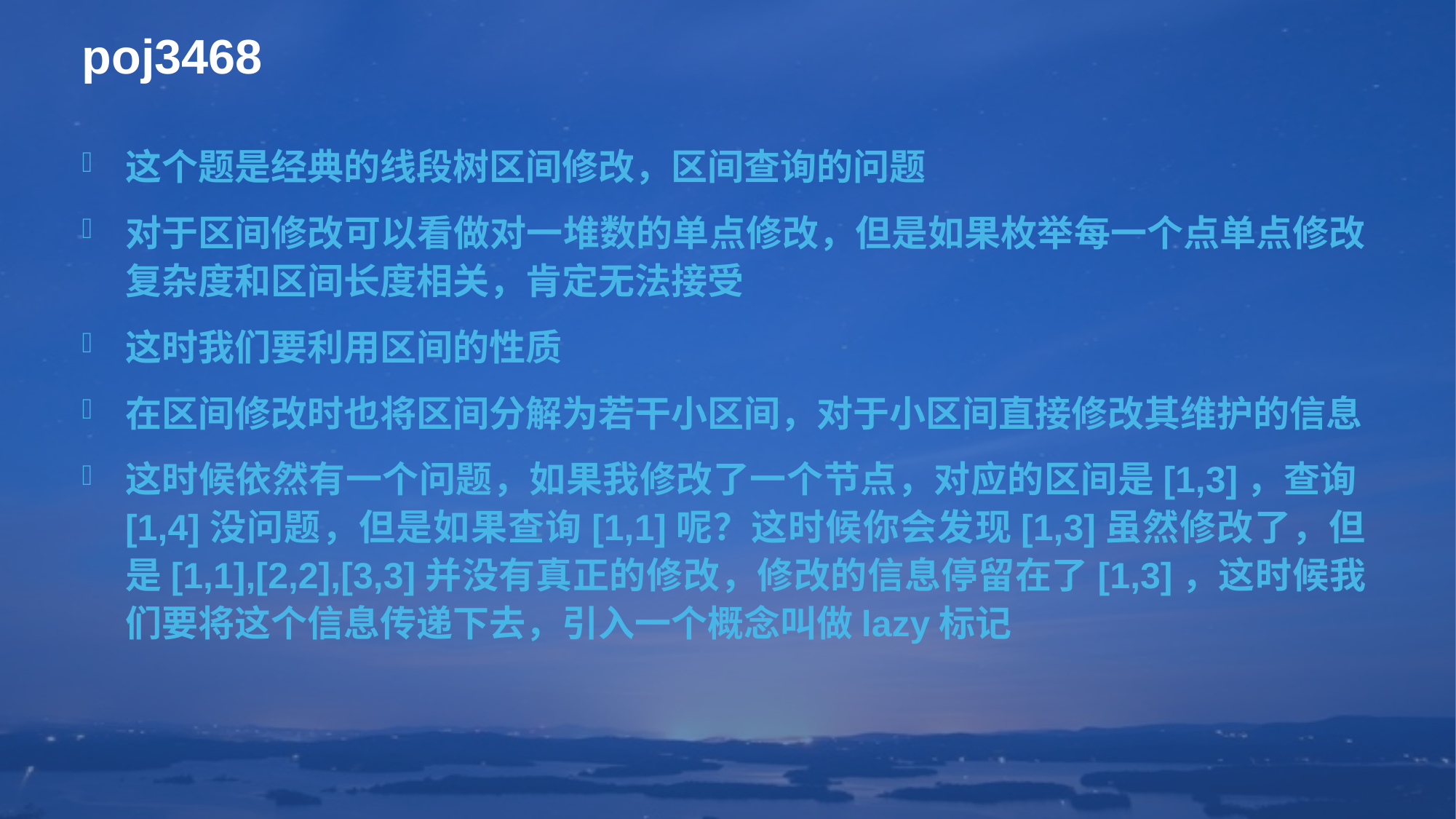

# poj3468
这个题是经典的线段树区间修改，区间查询的问题
对于区间修改可以看做对一堆数的单点修改，但是如果枚举每一个点单点修改复杂度和区间长度相关，肯定无法接受
这时我们要利用区间的性质
在区间修改时也将区间分解为若干小区间，对于小区间直接修改其维护的信息
这时候依然有一个问题，如果我修改了一个节点，对应的区间是[1,3]，查询[1,4]没问题，但是如果查询[1,1]呢？这时候你会发现[1,3]虽然修改了，但是[1,1],[2,2],[3,3]并没有真正的修改，修改的信息停留在了[1,3]，这时候我们要将这个信息传递下去，引入一个概念叫做lazy标记